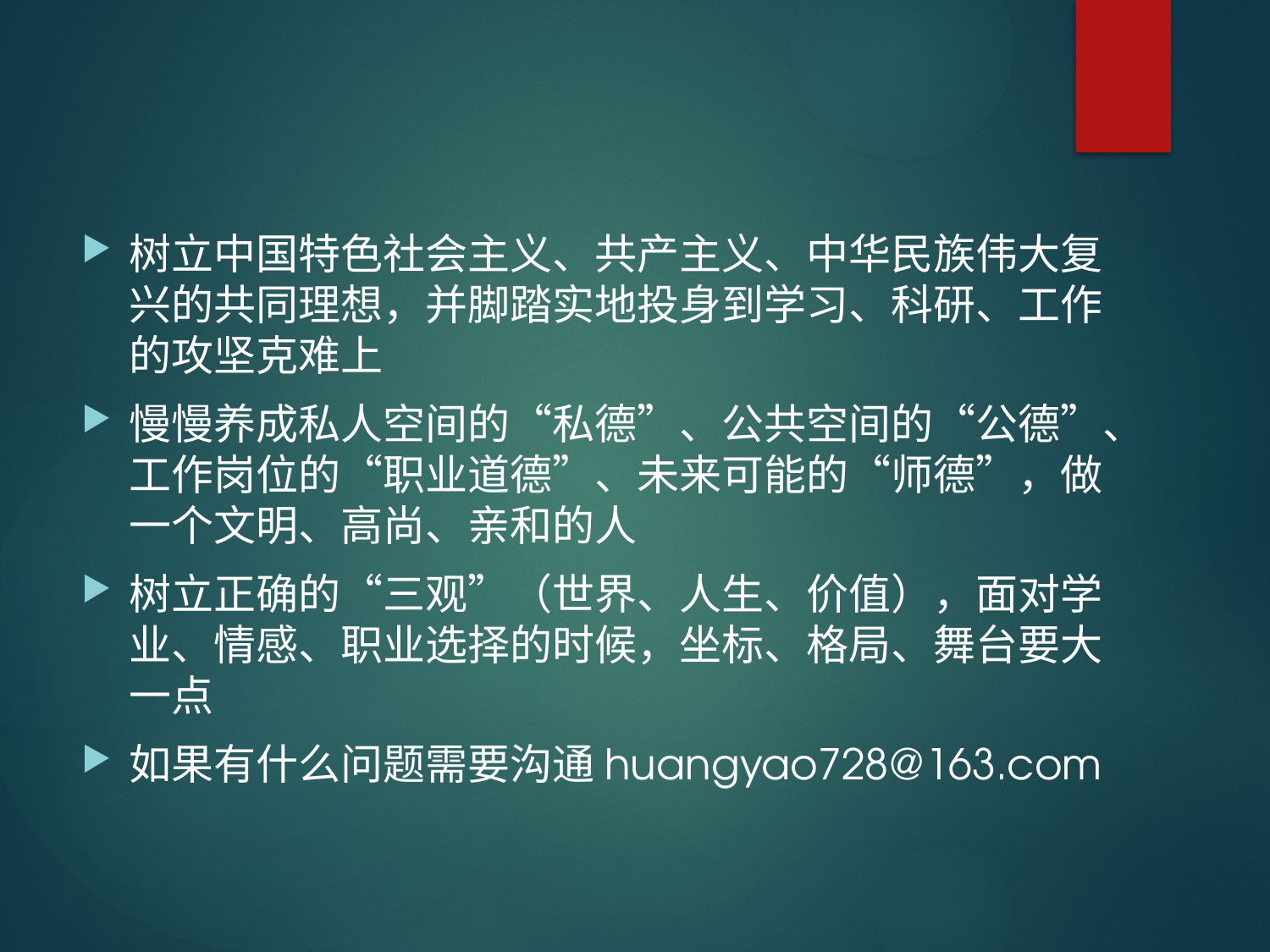

#
树立中国特色社会主义、共产主义、中华民族伟大复兴的共同理想，并脚踏实地投身到学习、科研、工作的攻坚克难上
慢慢养成私人空间的“私德”、公共空间的“公德”、工作岗位的“职业道德”、未来可能的“师德”，做一个文明、高尚、亲和的人
树立正确的“三观”（世界、人生、价值），面对学业、情感、职业选择的时候，坐标、格局、舞台要大一点
如果有什么问题需要沟通huangyao728@163.com